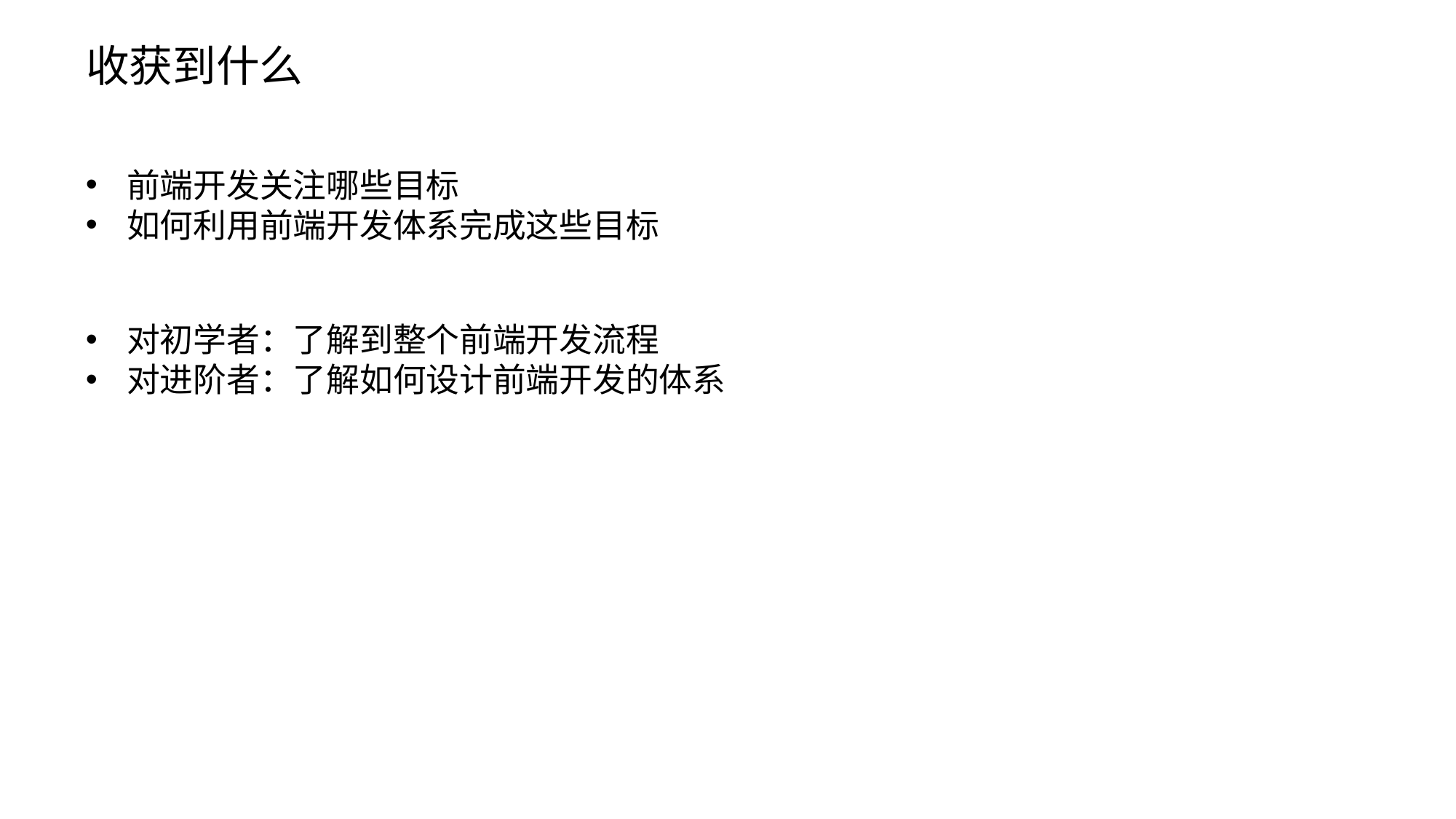

# 收获到什么
前端开发关注哪些目标
如何利用前端开发体系完成这些目标
对初学者：了解到整个前端开发流程
对进阶者：了解如何设计前端开发的体系